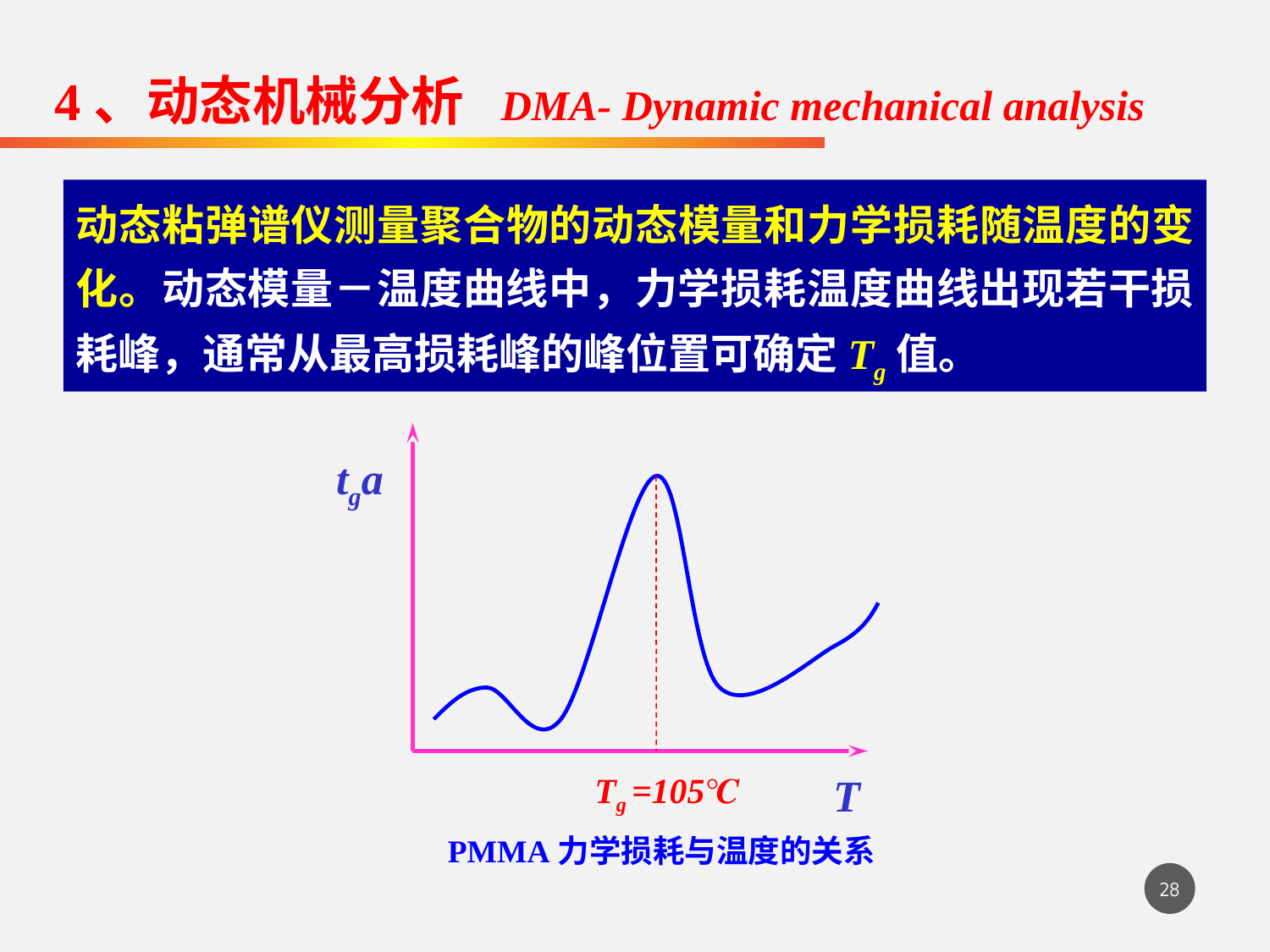

4、动态机械分析  DMA- Dynamic mechanical analysis
动态粘弹谱仪测量聚合物的动态模量和力学损耗随温度的变化。动态模量－温度曲线中，力学损耗温度曲线出现若干损耗峰，通常从最高损耗峰的峰位置可确定Tg值。

tga

Tg =105℃
T
PMMA力学损耗与温度的关系

28